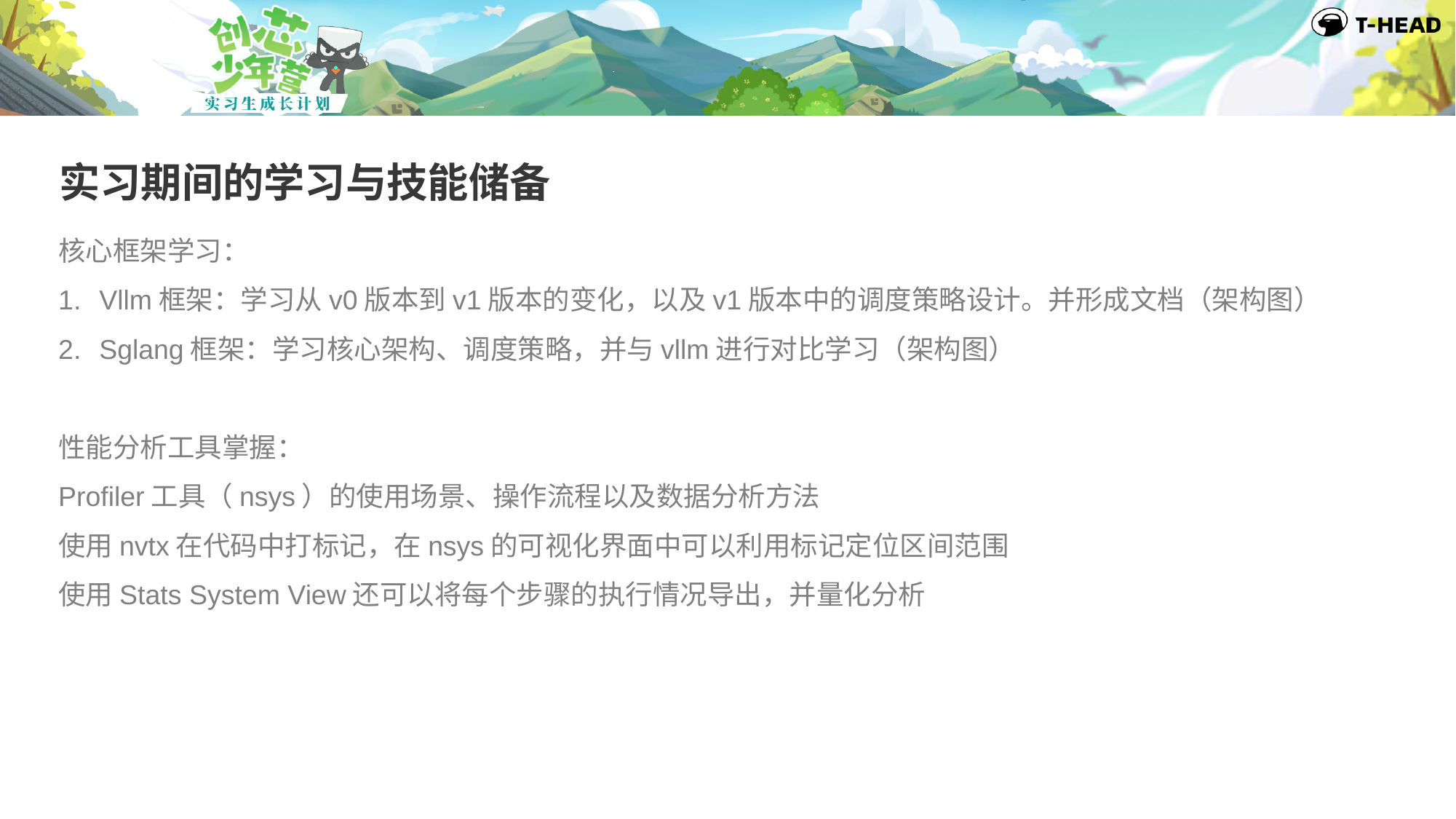

实习期间的学习与技能储备
核心框架学习：
Vllm框架：学习从v0版本到v1版本的变化，以及v1版本中的调度策略设计。并形成文档（架构图）
Sglang框架：学习核心架构、调度策略，并与vllm进行对比学习（架构图）

性能分析工具掌握：
Profiler工具（nsys）的使用场景、操作流程以及数据分析方法
使用nvtx在代码中打标记，在nsys的可视化界面中可以利用标记定位区间范围
使用Stats System View还可以将每个步骤的执行情况导出，并量化分析